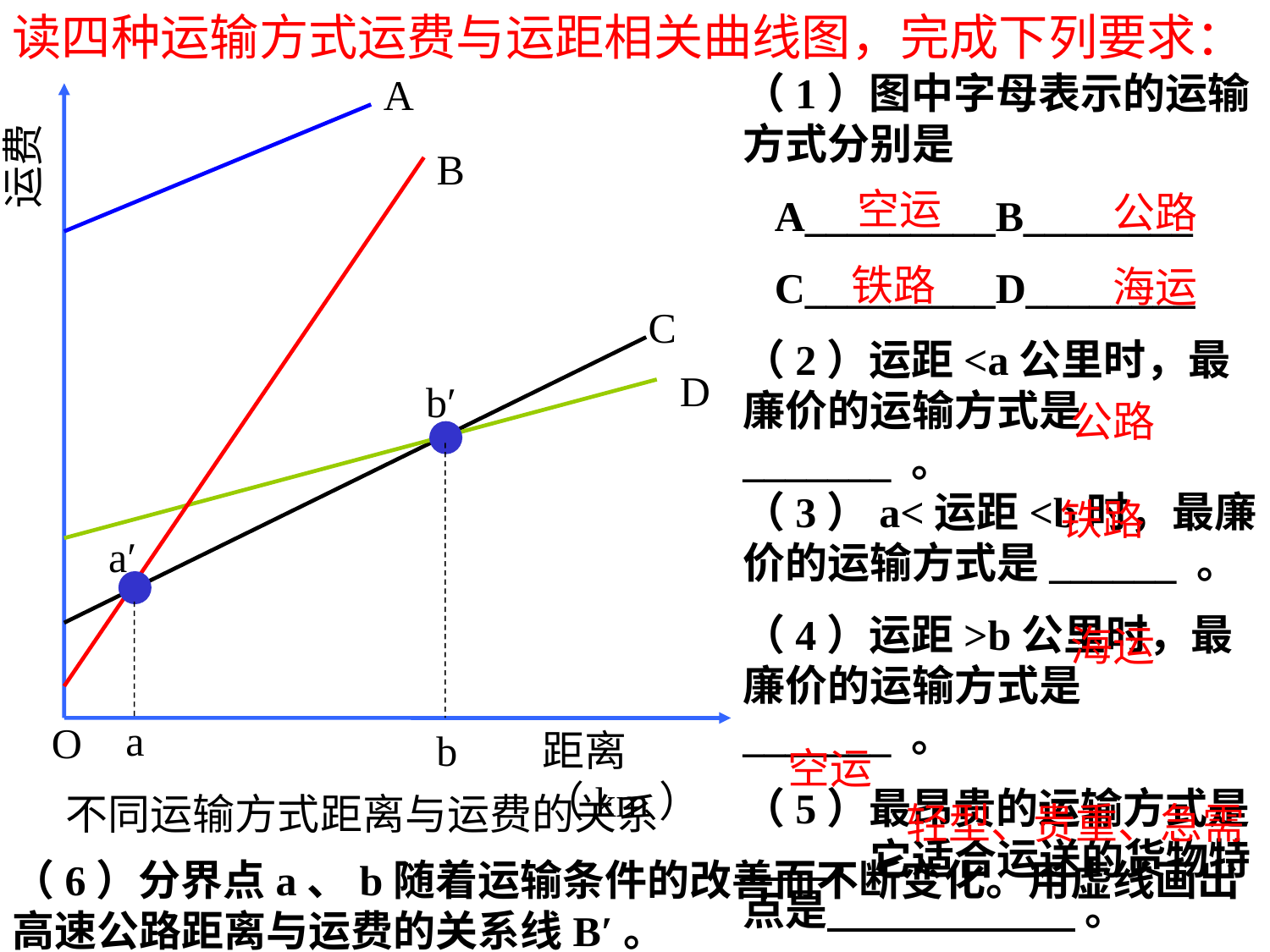

读四种运输方式运费与运距相关曲线图，完成下列要求：
（1）图中字母表示的运输方式分别是
   A_________B________
   C_________D________
（2）运距<a公里时，最廉价的运输方式是_______ 。
（3）a<运距<b时，最廉价的运输方式是______ 。
（4）运距>b公里时，最廉价的运输方式是_______ 。
（5）最昂贵的运输方式是　　，它适合运送的货物特点是                           。
A

运费
B

C

D
b′

a′

a
O

b
距离（km）
不同运输方式距离与运费的关系
空运
公路
铁路
海运

公路
铁路
海运
空运
轻型、贵重、急需
（6）分界点a、b随着运输条件的改善而不断变化。用虚线画出高速公路距离与运费的关系线B′。